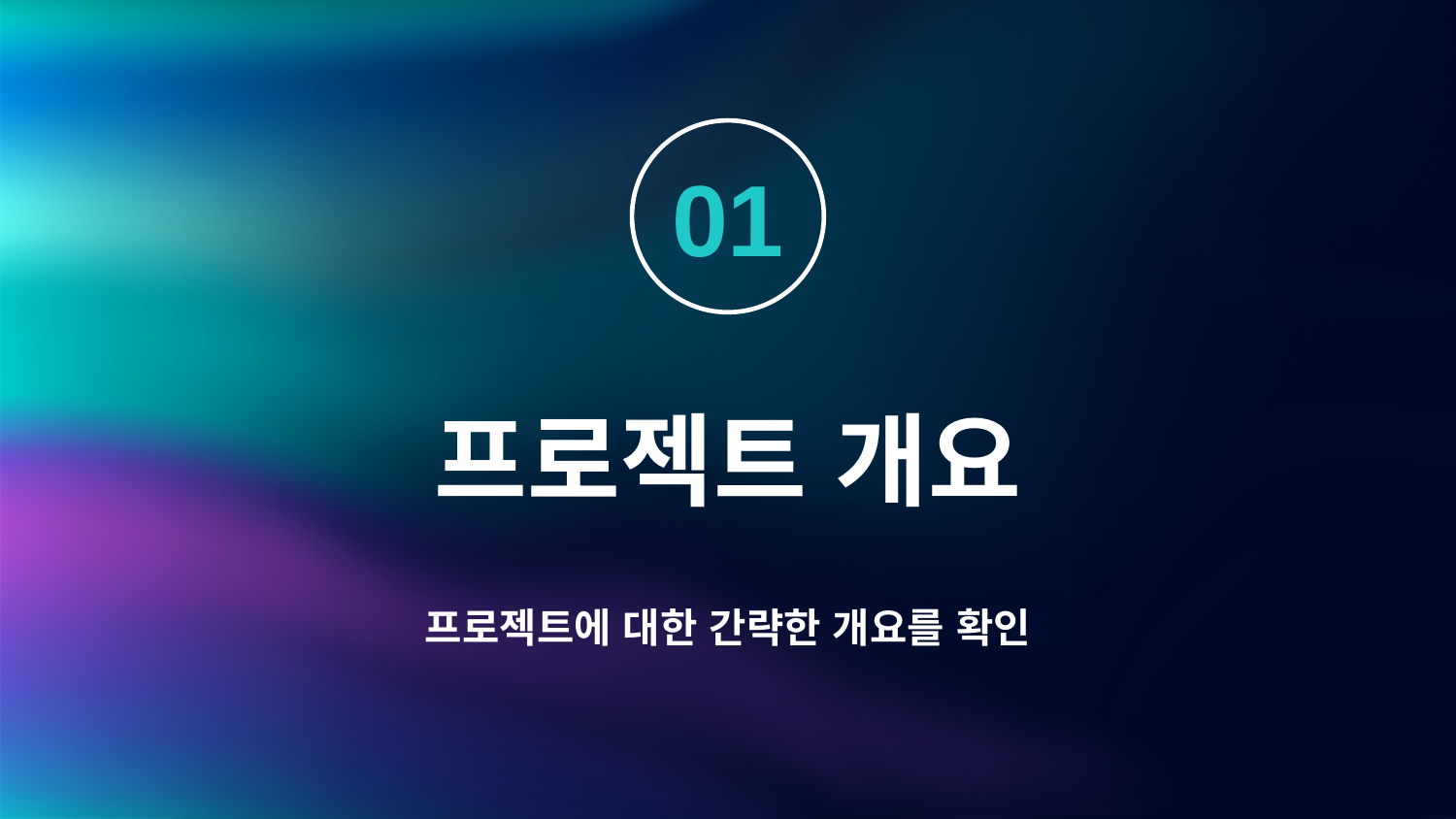

01
# 프로젝트 개요
프로젝트에 대한 간략한 개요를 확인